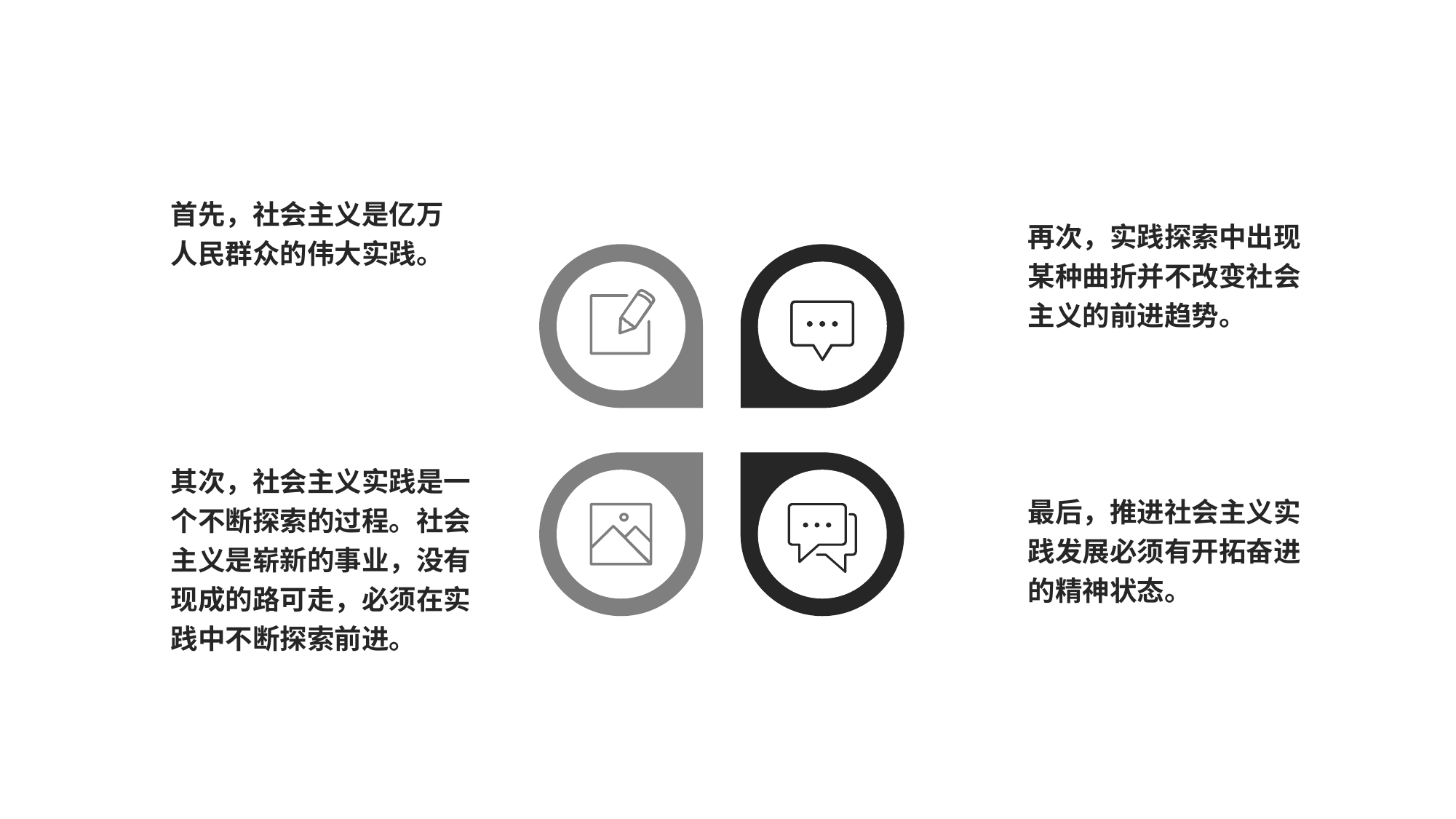

首先，社会主义是亿万人民群众的伟大实践。
再次，实践探索中出现某种曲折并不改变社会主义的前进趋势。

其次，社会主义实践是一个不断探索的过程。社会主义是崭新的事业，没有现成的路可走，必须在实践中不断探索前进。

最后，推进社会主义实践发展必须有开拓奋进的精神状态。